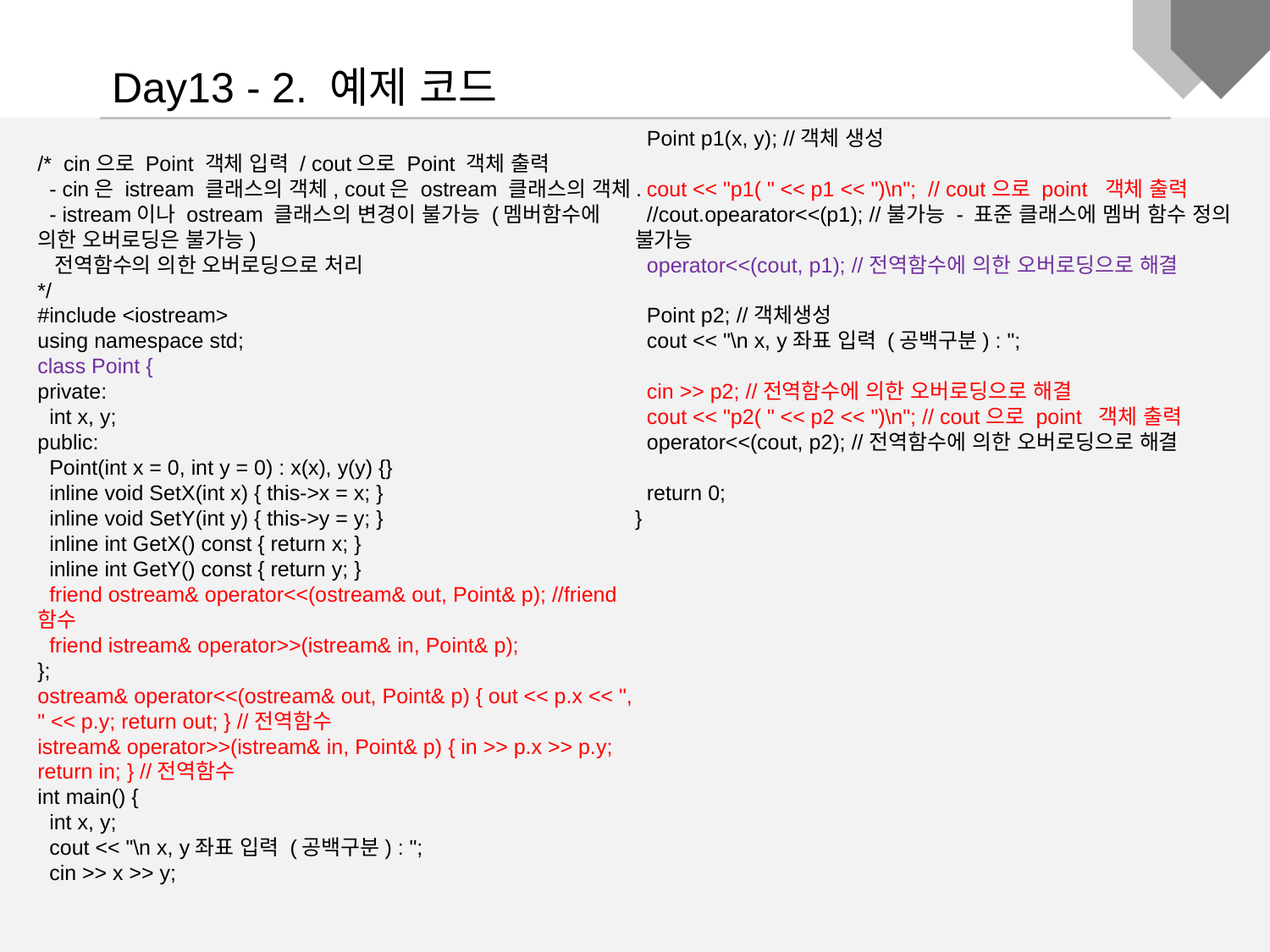

Day13 - 2. 예제 코드

/*  cin으로 Point 객체 입력 / cout으로 Point 객체 출력
  - cin은 istream 클래스의 객체, cout은 ostream 클래스의 객체.
  - istream이나 ostream 클래스의 변경이 불가능 (멤버함수에 의한 오버로딩은 불가능)
  전역함수의 의한 오버로딩으로 처리
*/
#include <iostream>
using namespace std;
class Point {
private:
  int x, y;
public:
  Point(int x = 0, int y = 0) : x(x), y(y) {}
  inline void SetX(int x) { this->x = x; }
  inline void SetY(int y) { this->y = y; }
  inline int GetX() const { return x; }
  inline int GetY() const { return y; }
  friend ostream& operator<<(ostream& out, Point& p); //friend함수
  friend istream& operator>>(istream& in, Point& p);
};
ostream& operator<<(ostream& out, Point& p) { out << p.x << ", " << p.y; return out; } //전역함수
istream& operator>>(istream& in, Point& p) { in >> p.x >> p.y; return in; } //전역함수
int main() {
  int x, y;
  cout << "\n x, y좌표 입력 (공백구분) : ";
  cin >> x >> y;

  Point p1(x, y); //객체 생성

  cout << "p1( " << p1 << ")\n";  // cout으로 point  객체 출력
  //cout.opearator<<(p1); //불가능 - 표준 클래스에 멤버 함수 정의 불가능
  operator<<(cout, p1); //전역함수에 의한 오버로딩으로 해결

  Point p2; //객체생성
  cout << "\n x, y좌표 입력 (공백구분) : ";

  cin >> p2; //전역함수에 의한 오버로딩으로 해결
  cout << "p2( " << p2 << ")\n"; // cout으로 point  객체 출력
  operator<<(cout, p2); //전역함수에 의한 오버로딩으로 해결

  return 0;
}